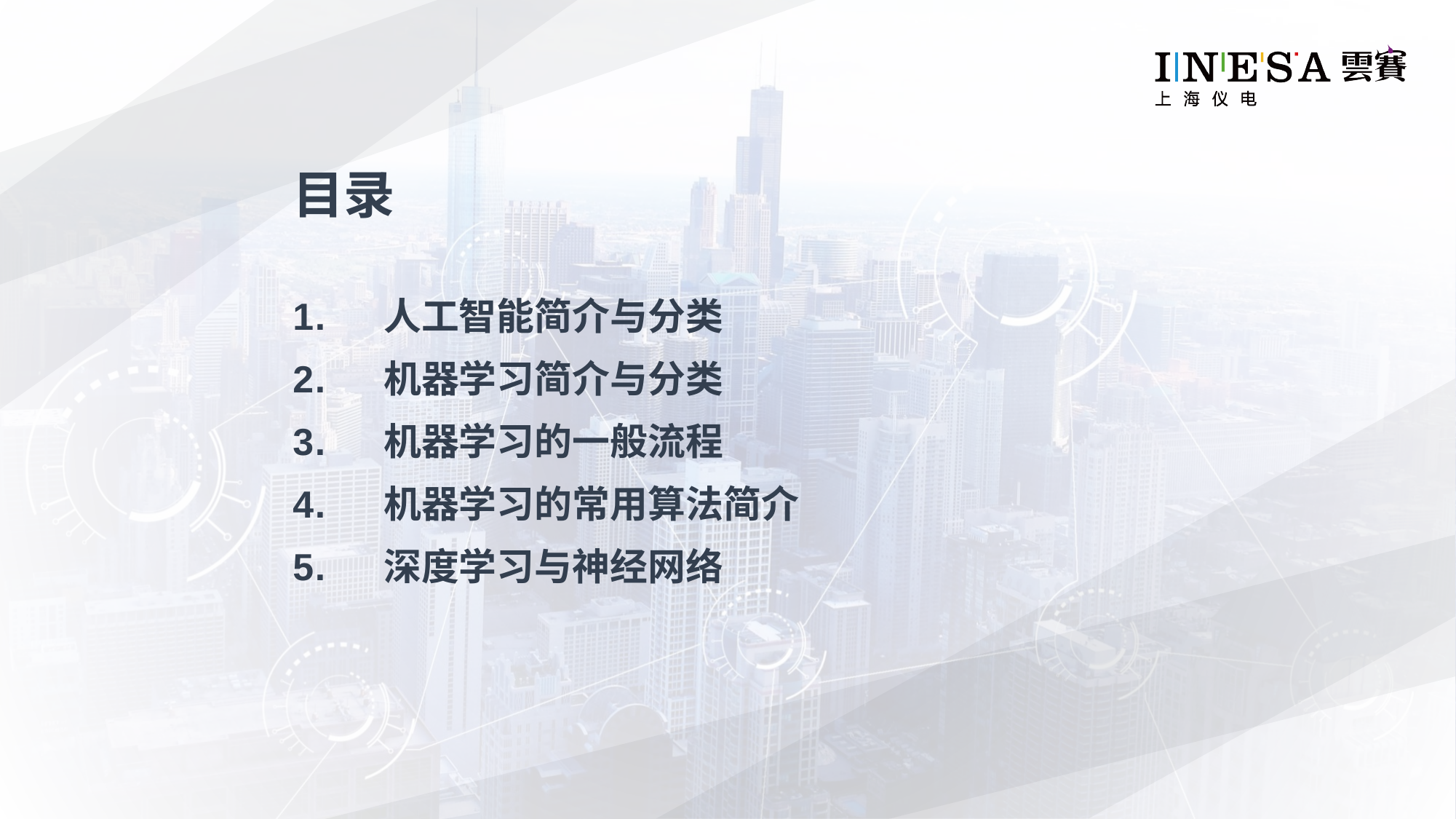

目录

人工智能简介与分类
机器学习简介与分类
机器学习的一般流程
机器学习的常用算法简介
深度学习与神经网络